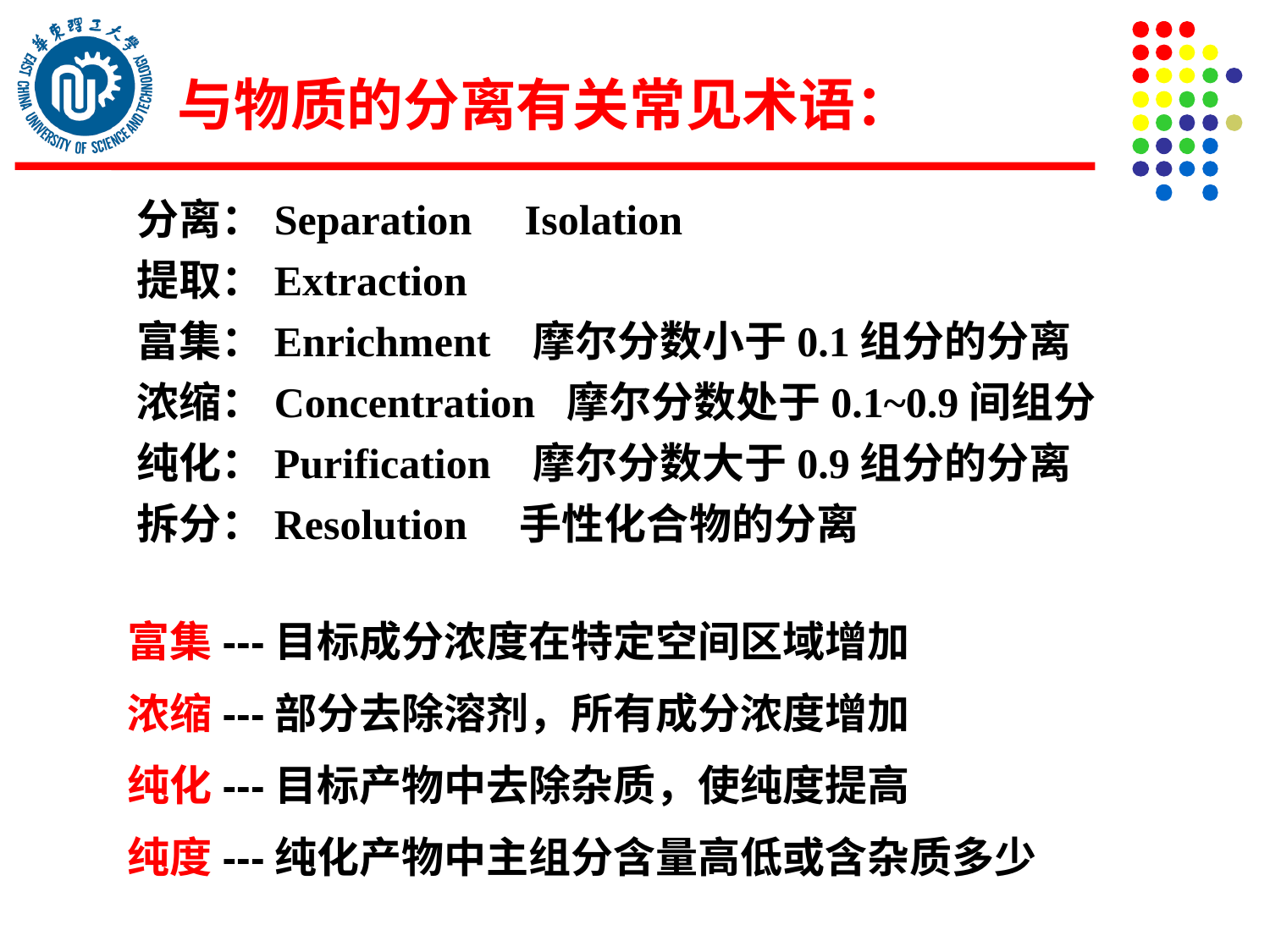

与物质的分离有关常见术语：
 分离：Separation     Isolation
 提取：Extraction
 富集：Enrichment   摩尔分数小于0.1组分的分离
 浓缩：Concentration  摩尔分数处于0.1~0.9间组分
 纯化：Purification   摩尔分数大于0.9组分的分离
 拆分：Resolution    手性化合物的分离
富集---目标成分浓度在特定空间区域增加
浓缩---部分去除溶剂，所有成分浓度增加
纯化---目标产物中去除杂质，使纯度提高
纯度---纯化产物中主组分含量高低或含杂质多少